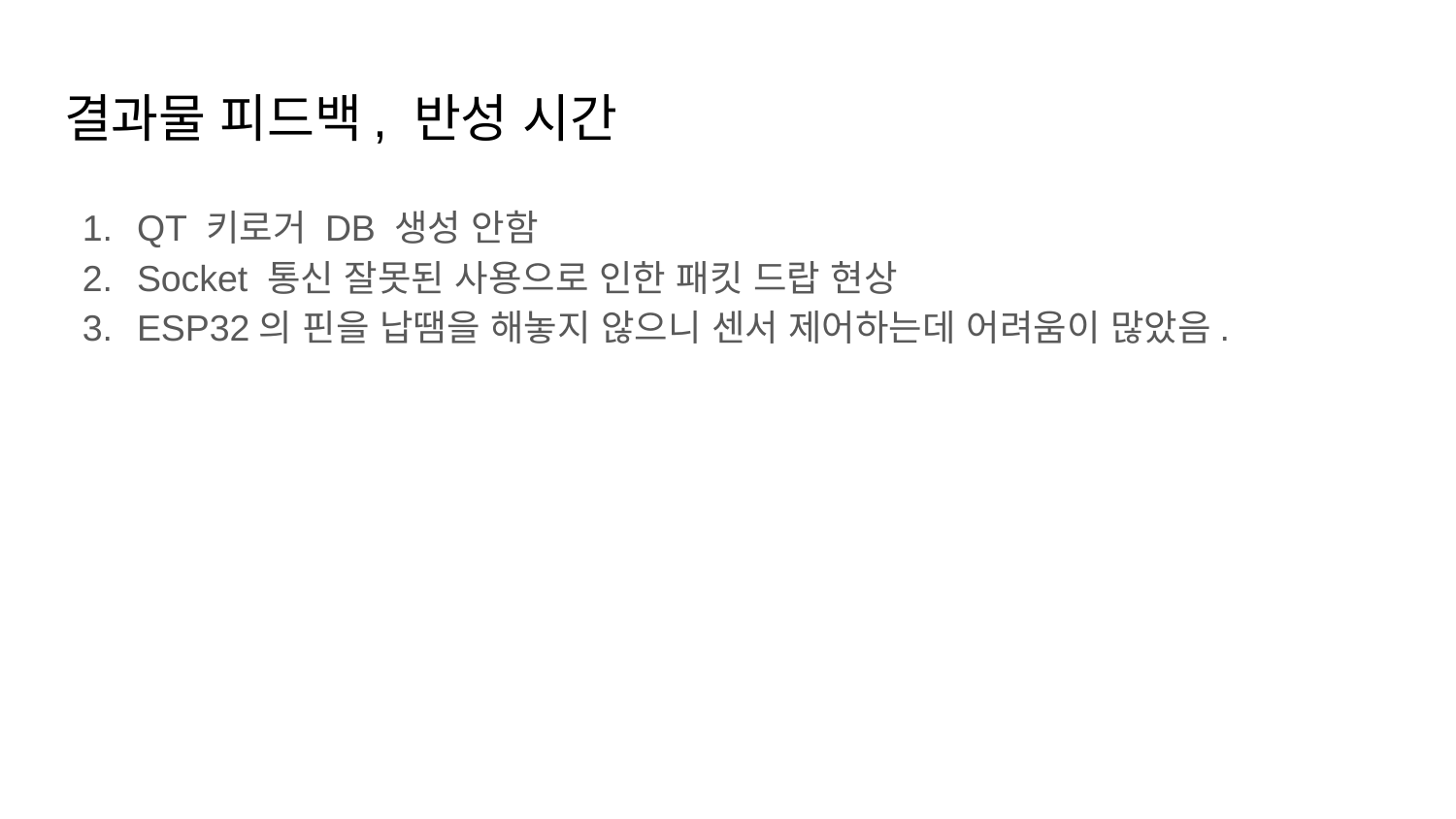

# 결과물 피드백, 반성 시간
QT 키로거 DB 생성 안함
Socket 통신 잘못된 사용으로 인한 패킷 드랍 현상
ESP32의 핀을 납땜을 해놓지 않으니 센서 제어하는데 어려움이 많았음.